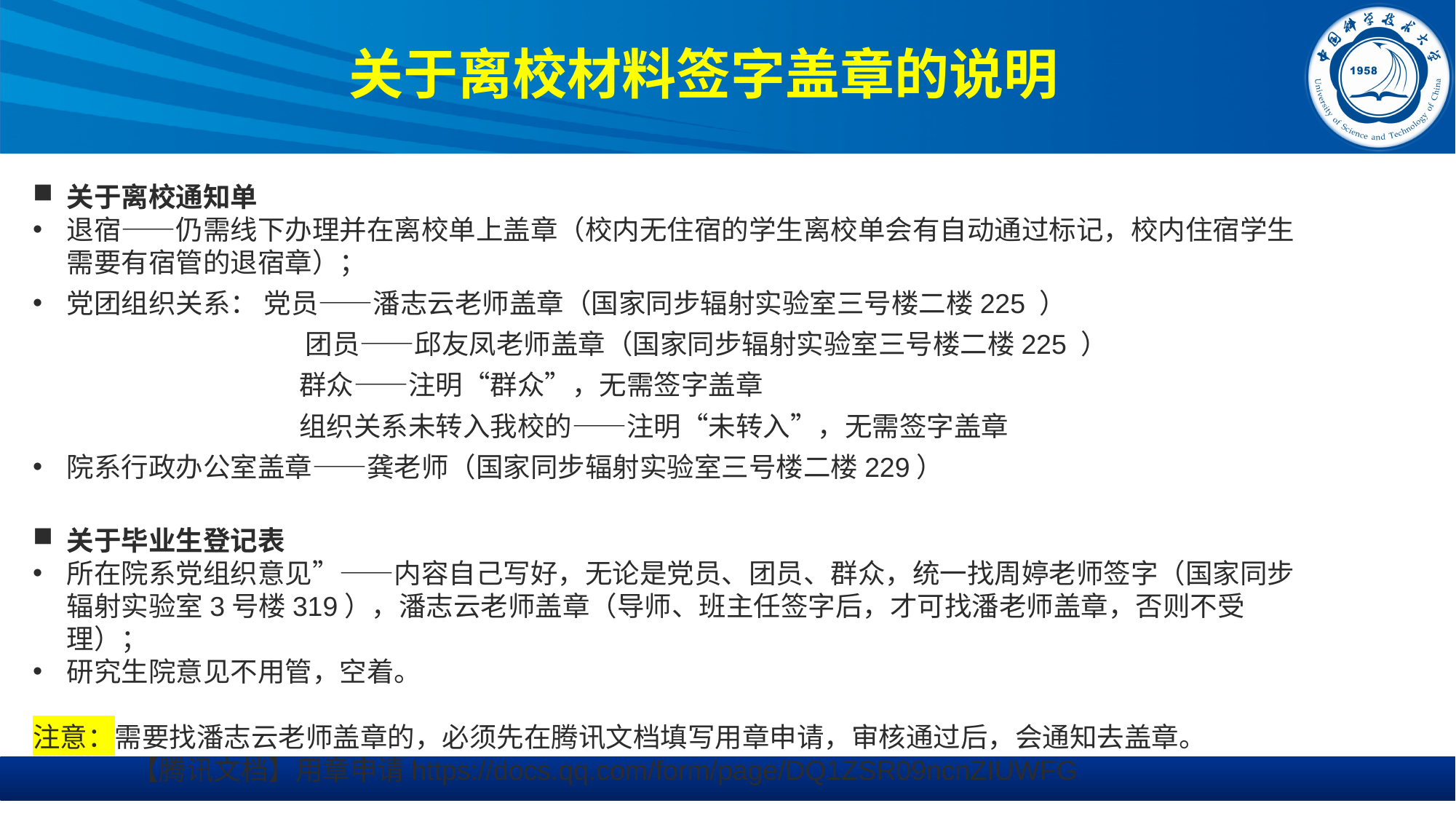

关于离校材料签字盖章的说明
关于离校通知单
退宿——仍需线下办理并在离校单上盖章（校内无住宿的学生离校单会有自动通过标记，校内住宿学生需要有宿管的退宿章）；
党团组织关系： 党员——潘志云老师盖章（国家同步辐射实验室三号楼二楼225 ）
                                           团员——邱友凤老师盖章（国家同步辐射实验室三号楼二楼225 ）
                                          群众——注明“群众”，无需签字盖章
                                          组织关系未转入我校的——注明“未转入”，无需签字盖章
院系行政办公室盖章——龚老师（国家同步辐射实验室三号楼二楼229）

关于毕业生登记表
所在院系党组织意见”——内容自己写好，无论是党员、团员、群众，统一找周婷老师签字（国家同步辐射实验室3号楼319），潘志云老师盖章（导师、班主任签字后，才可找潘老师盖章，否则不受理）；
研究生院意见不用管，空着。

注意：需要找潘志云老师盖章的，必须先在腾讯文档填写用章申请，审核通过后，会通知去盖章。
               【腾讯文档】用章申请https://docs.qq.com/form/page/DQ1ZSR09ncnZIUWFG